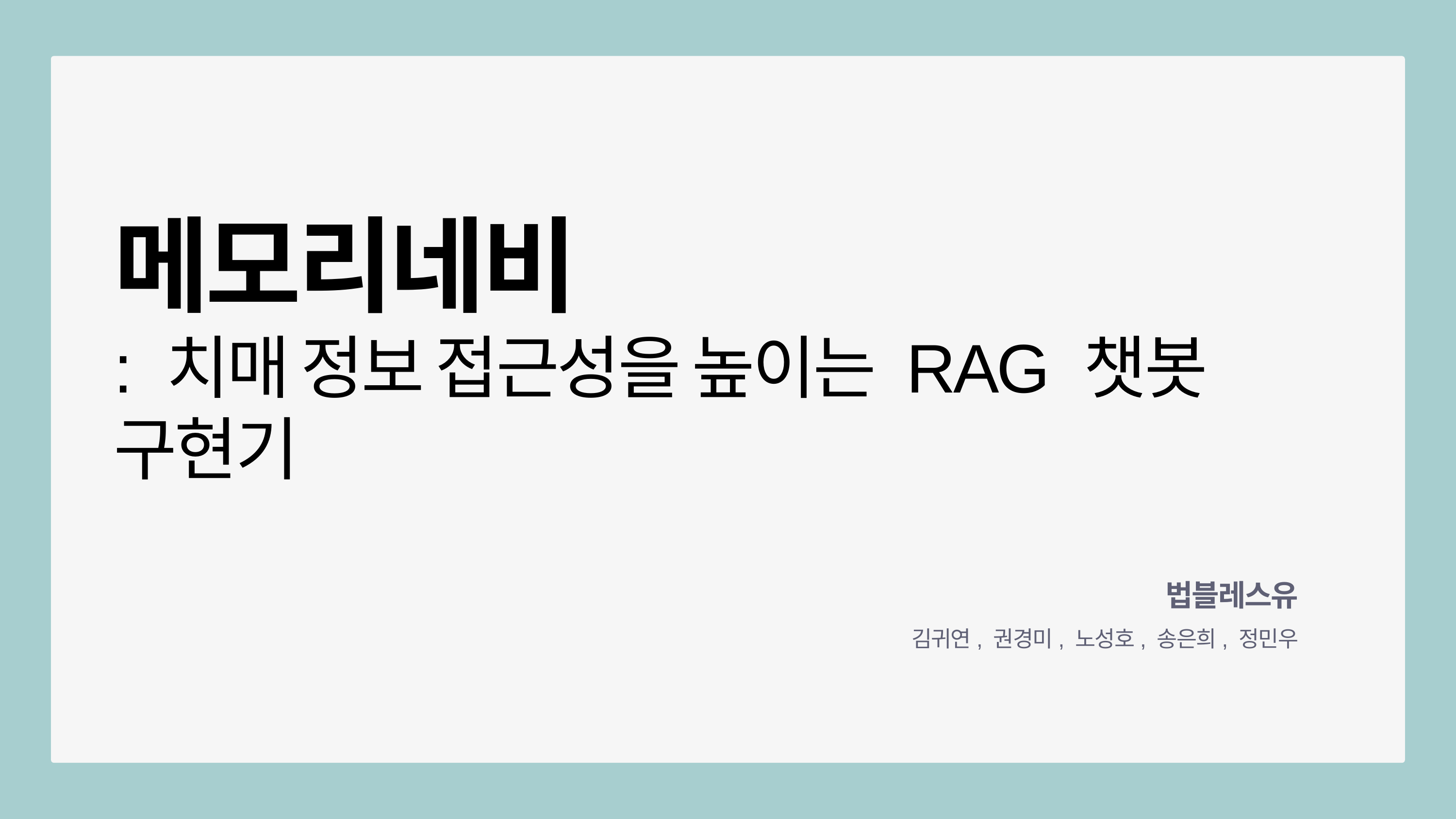

메모리네비
: 치매 정보 접근성을 높이는 RAG 챗봇 구현기
법블레스유
김귀연, 권경미, 노성호, 송은희, 정민우